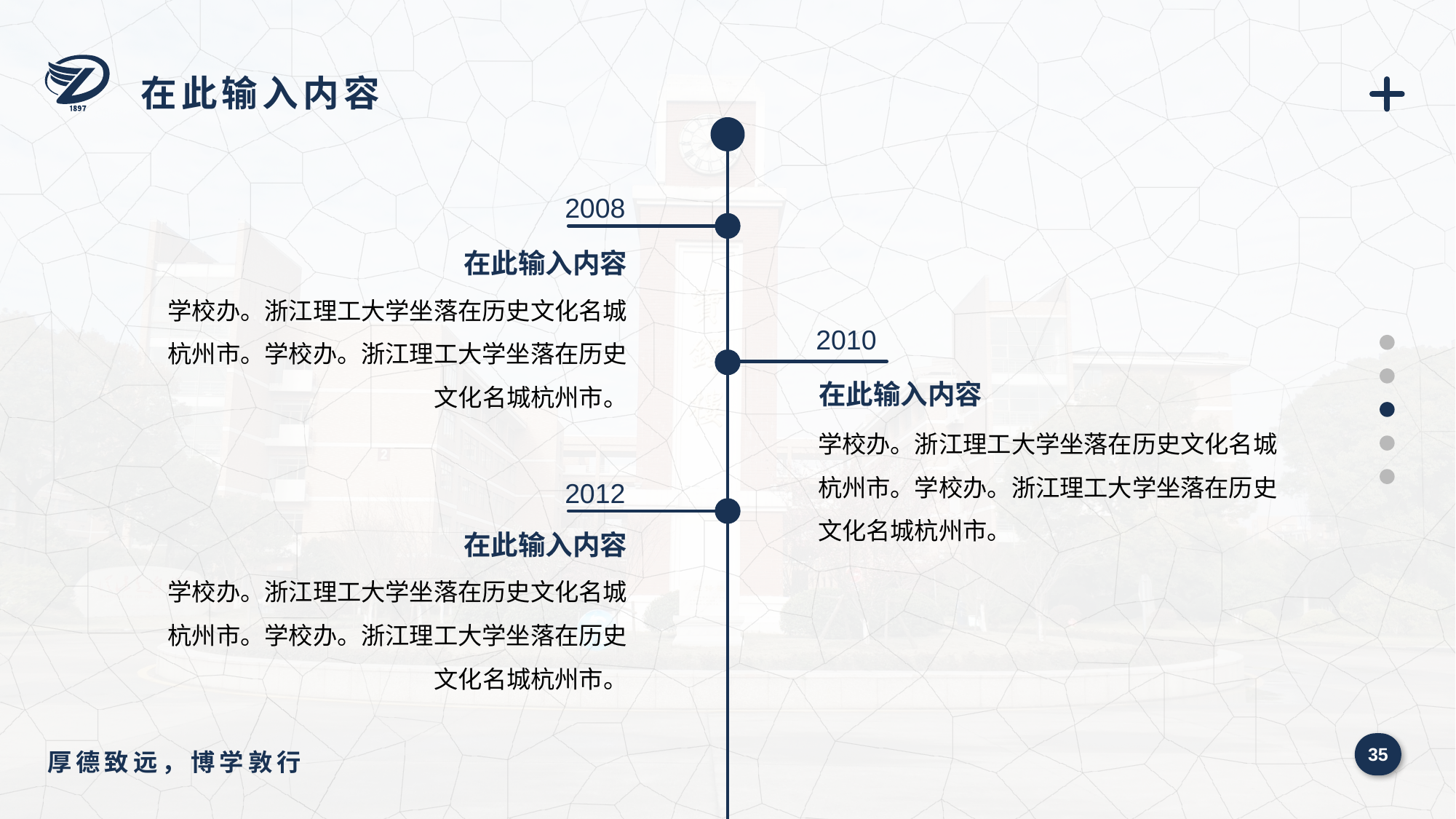

在此输入内容

2008

在此输入内容
学校办。浙江理工大学坐落在历史文化名城杭州市。学校办。浙江理工大学坐落在历史文化名城杭州市。
2010

在此输入内容
学校办。浙江理工大学坐落在历史文化名城杭州市。学校办。浙江理工大学坐落在历史文化名城杭州市。
2012

在此输入内容
学校办。浙江理工大学坐落在历史文化名城杭州市。学校办。浙江理工大学坐落在历史文化名城杭州市。
35